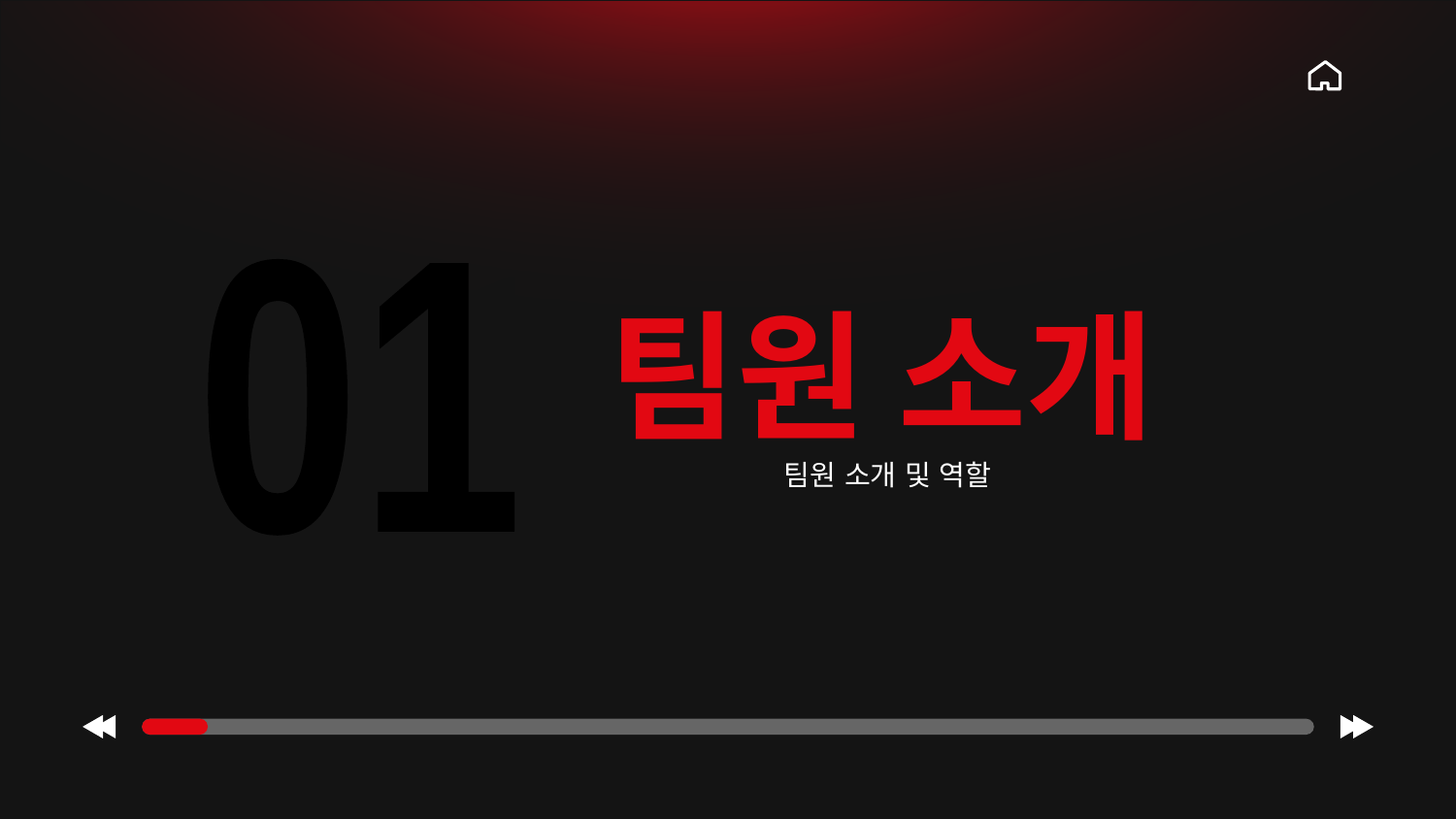

01
01
# 팀원 소개
팀원 소개 및 역할